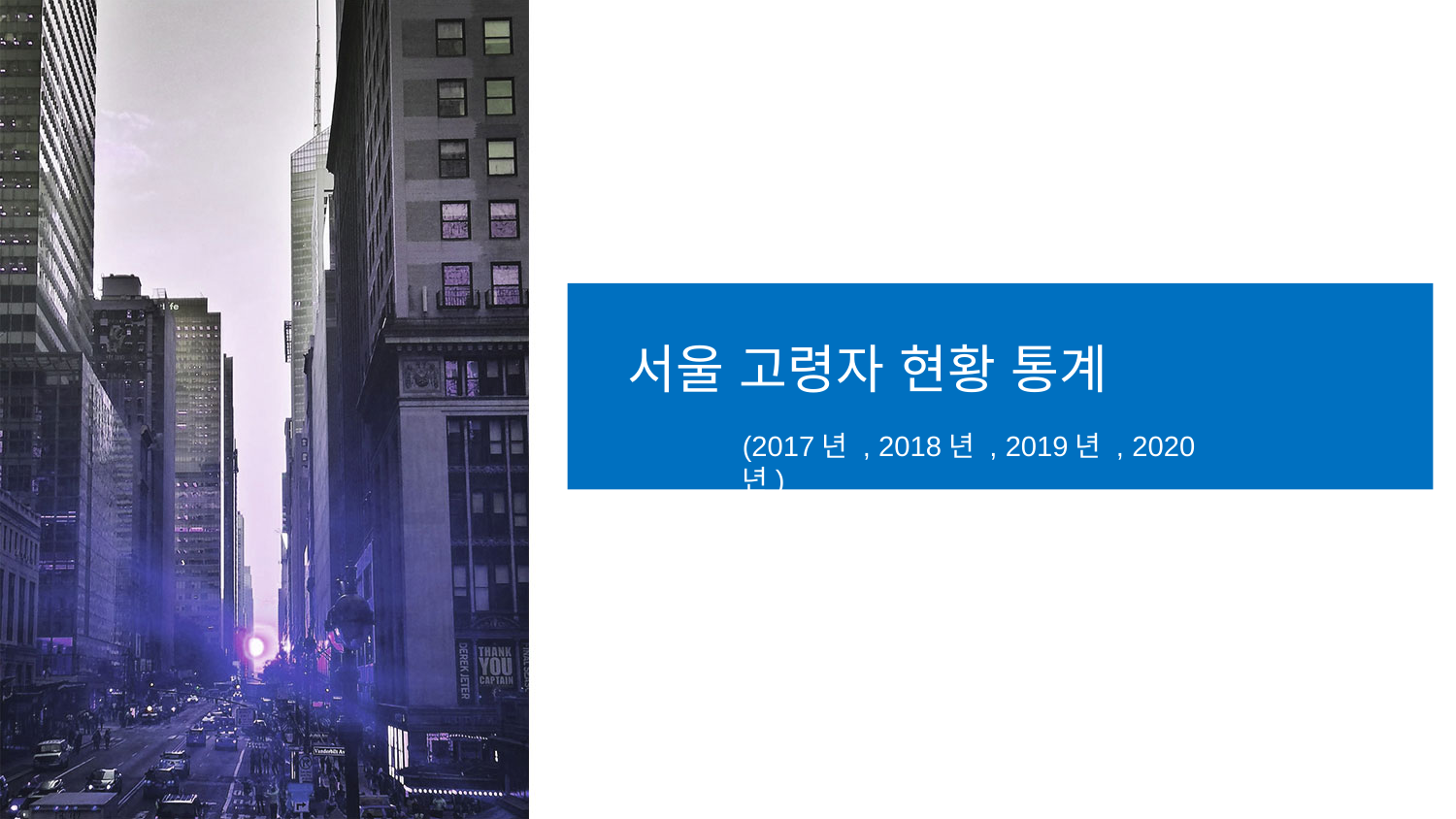

서울 고령자 현황 통계

(2017년 , 2018년 , 2019년 , 2020년)